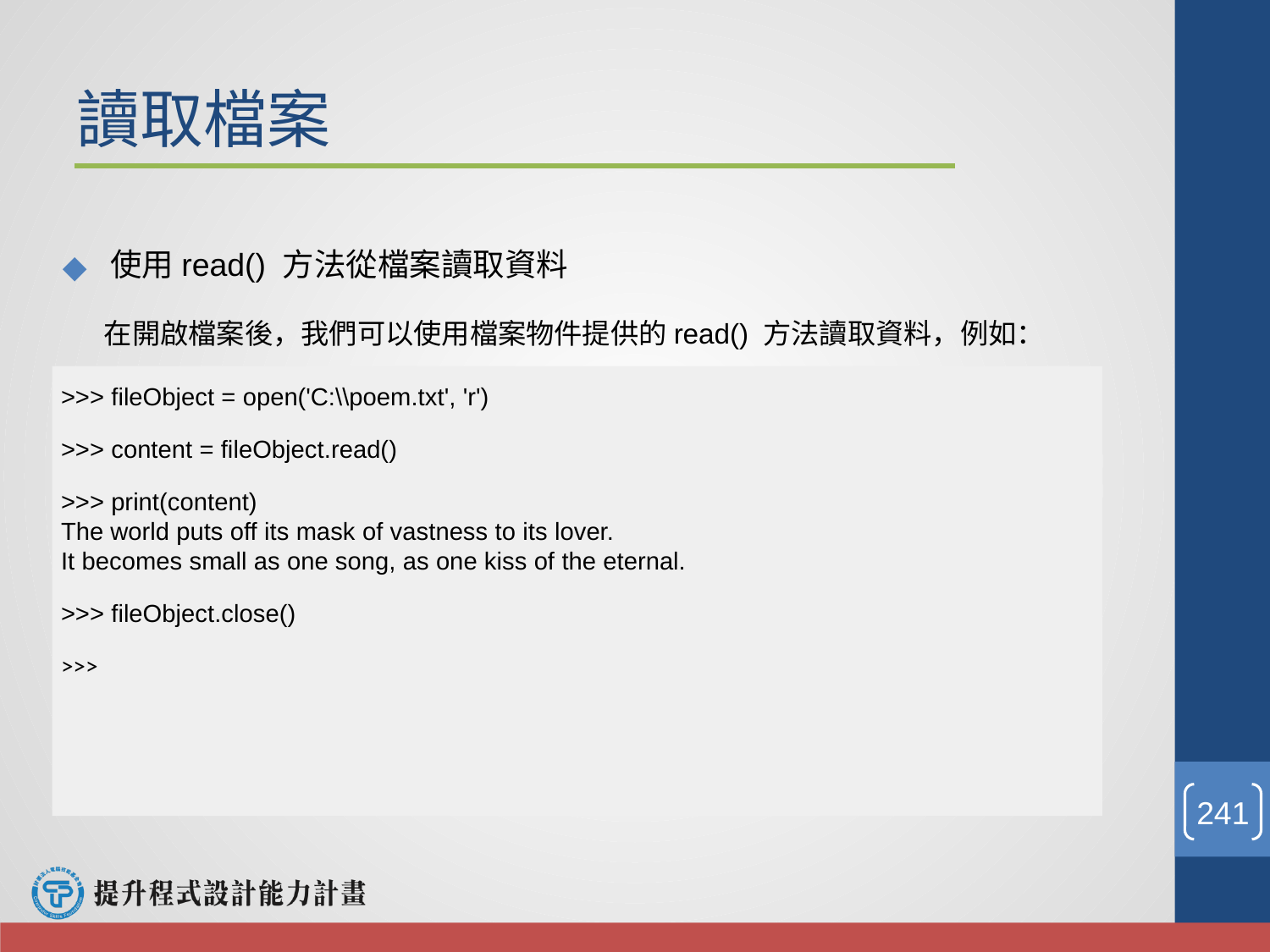

# 讀取檔案
使用read() 方法從檔案讀取資料
在開啟檔案後，我們可以使用檔案物件提供的read() 方法讀取資料，例如：
>>> fileObject = open('C:\\poem.txt', 'r')
>>> content = fileObject.read()
>>> print(content)
The world puts off its mask of vastness to its lover.
It becomes small as one song, as one kiss of the eternal.
>>> fileObject.close()
>>>

241